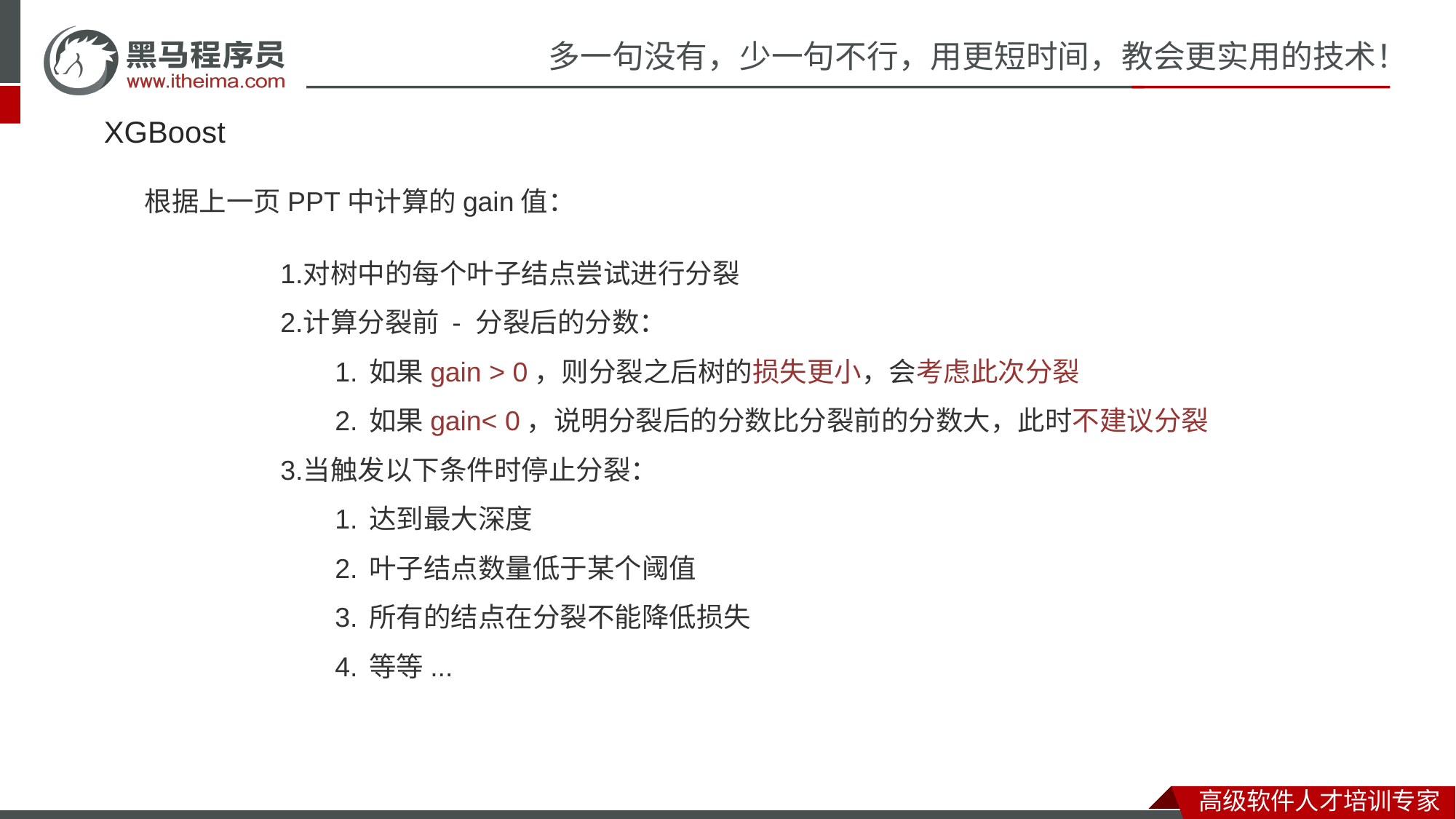

# XGBoost
根据上一页PPT中计算的gain值：
对树中的每个叶子结点尝试进行分裂
计算分裂前 - 分裂后的分数：
如果gain > 0，则分裂之后树的损失更小，会考虑此次分裂
如果gain< 0，说明分裂后的分数比分裂前的分数大，此时不建议分裂
当触发以下条件时停止分裂：
达到最大深度
叶子结点数量低于某个阈值
所有的结点在分裂不能降低损失
等等...